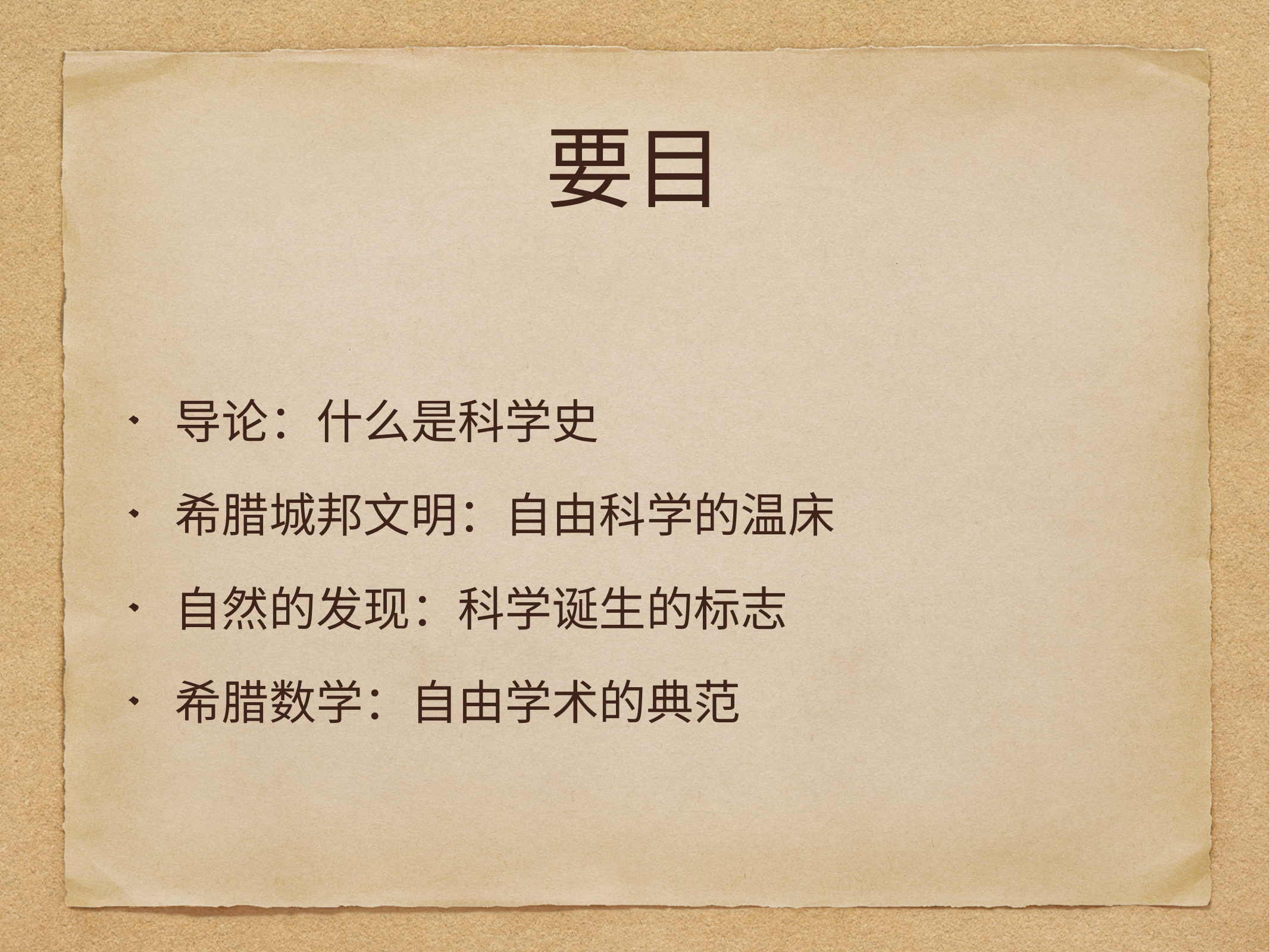

# 要目
导论：什么是科学史
希腊城邦文明：自由科学的温床
自然的发现：科学诞生的标志
希腊数学：自由学术的典范